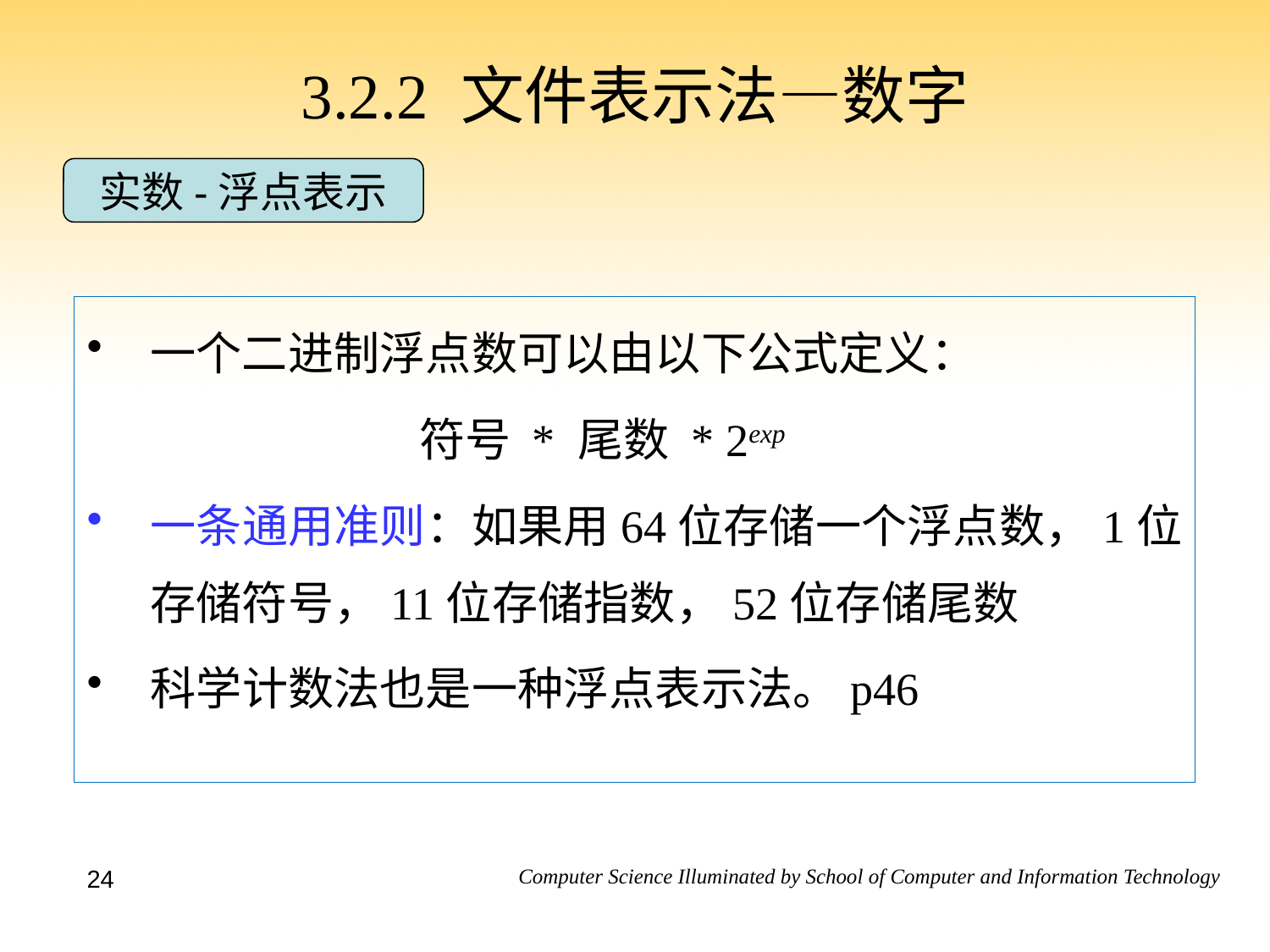

3.2.2 文件表示法—数字
实数-浮点表示
一个二进制浮点数可以由以下公式定义：
                               符号 * 尾数 * 2exp
一条通用准则：如果用64位存储一个浮点数，1位存储符号，11位存储指数，52位存储尾数
科学计数法也是一种浮点表示法。p46

24